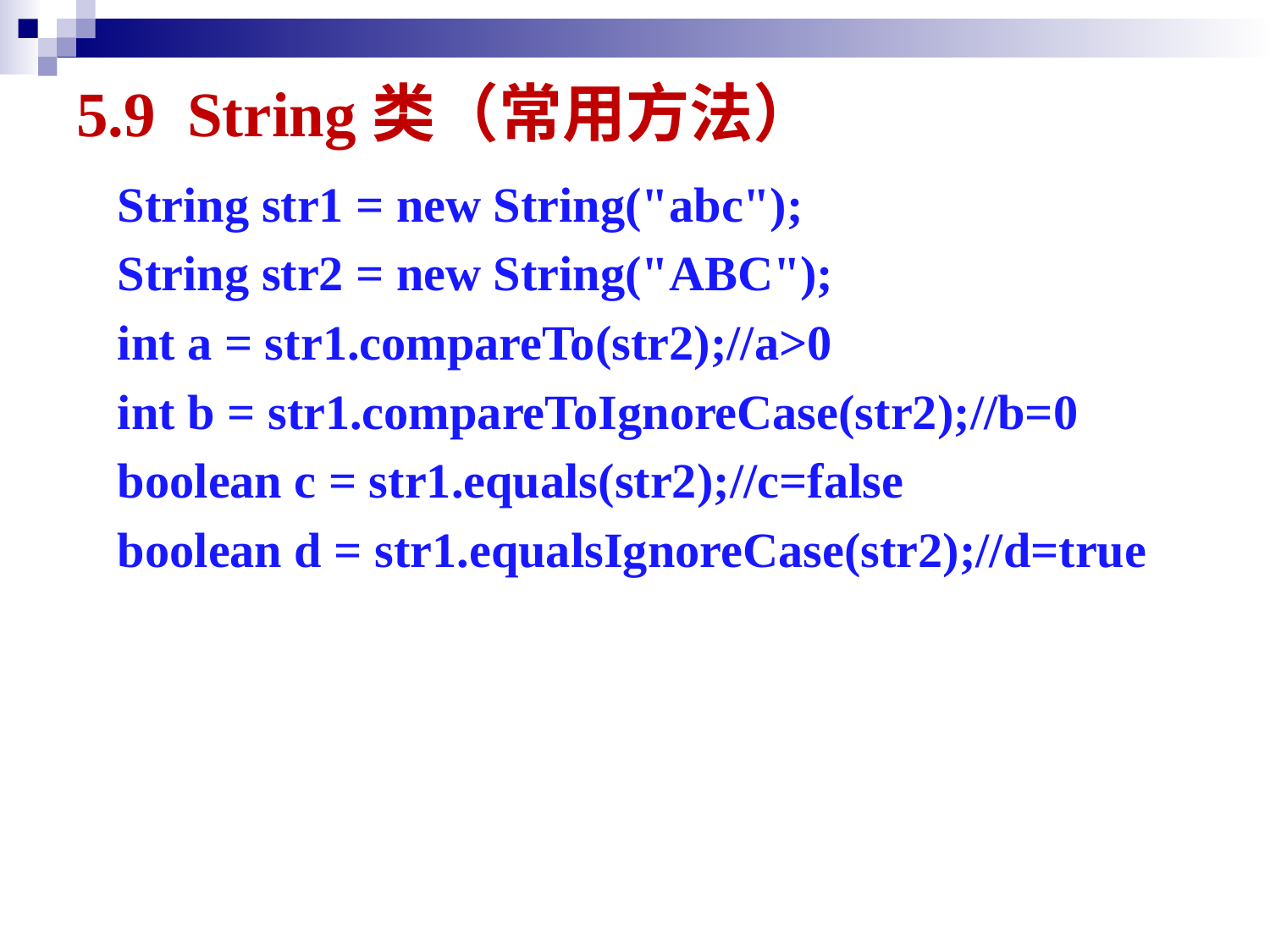

# 5.9  String类（常用方法）
String str1 = new String("abc");
String str2 = new String("ABC");
int a = str1.compareTo(str2);//a>0
int b = str1.compareToIgnoreCase(str2);//b=0
boolean c = str1.equals(str2);//c=false
boolean d = str1.equalsIgnoreCase(str2);//d=true